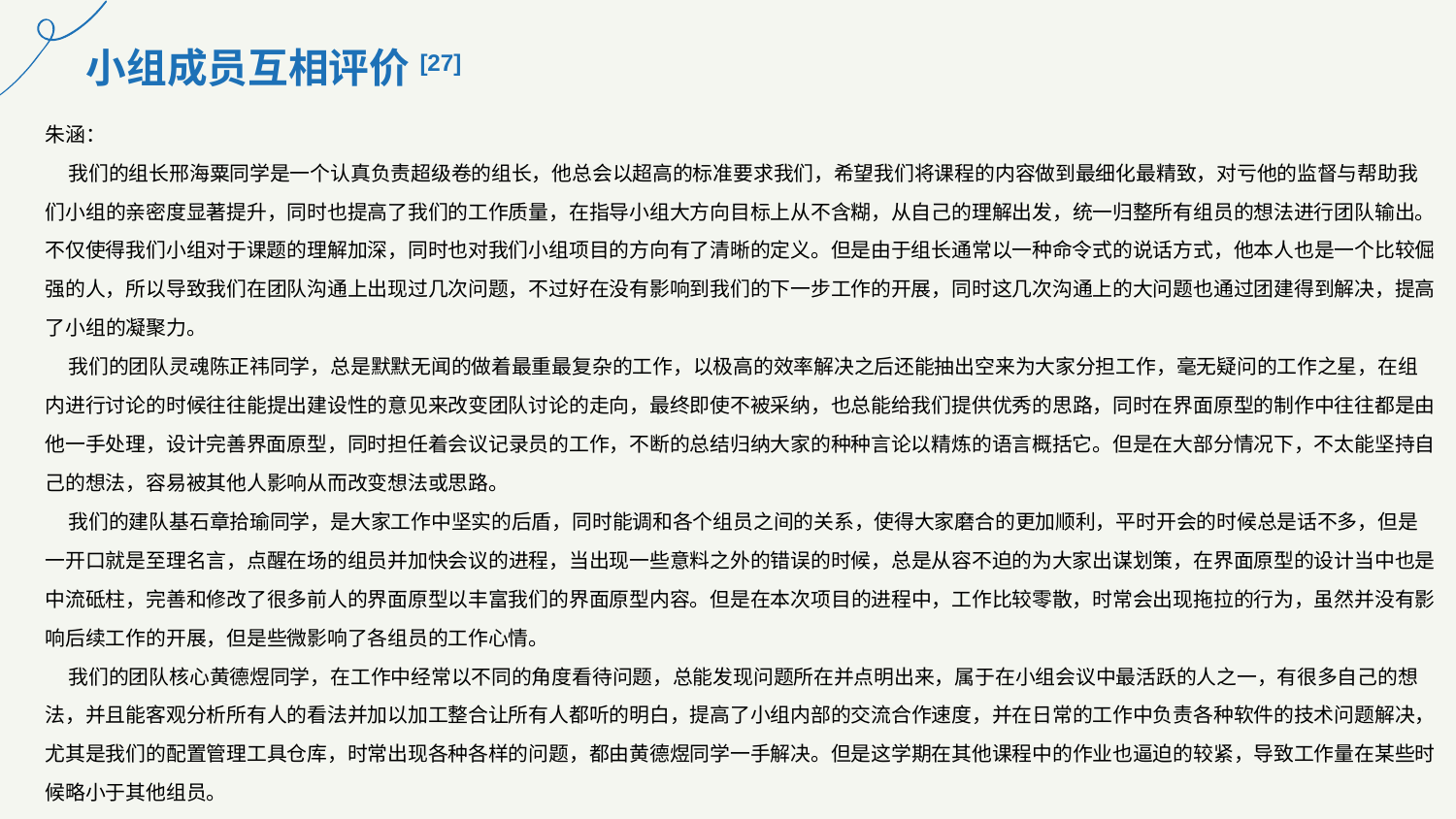

小组成员互相评价[27]
朱涵：
    我们的组长邢海粟同学是一个认真负责超级卷的组长，他总会以超高的标准要求我们，希望我们将课程的内容做到最细化最精致，对亏他的监督与帮助我们小组的亲密度显著提升，同时也提高了我们的工作质量，在指导小组大方向目标上从不含糊，从自己的理解出发，统一归整所有组员的想法进行团队输出。不仅使得我们小组对于课题的理解加深，同时也对我们小组项目的方向有了清晰的定义。但是由于组长通常以一种命令式的说话方式，他本人也是一个比较倔强的人，所以导致我们在团队沟通上出现过几次问题，不过好在没有影响到我们的下一步工作的开展，同时这几次沟通上的大问题也通过团建得到解决，提高了小组的凝聚力。
    我们的团队灵魂陈正祎同学，总是默默无闻的做着最重最复杂的工作，以极高的效率解决之后还能抽出空来为大家分担工作，毫无疑问的工作之星，在组内进行讨论的时候往往能提出建设性的意见来改变团队讨论的走向，最终即使不被采纳，也总能给我们提供优秀的思路，同时在界面原型的制作中往往都是由他一手处理，设计完善界面原型，同时担任着会议记录员的工作，不断的总结归纳大家的种种言论以精炼的语言概括它。但是在大部分情况下，不太能坚持自己的想法，容易被其他人影响从而改变想法或思路。
    我们的建队基石章拾瑜同学，是大家工作中坚实的后盾，同时能调和各个组员之间的关系，使得大家磨合的更加顺利，平时开会的时候总是话不多，但是一开口就是至理名言，点醒在场的组员并加快会议的进程，当出现一些意料之外的错误的时候，总是从容不迫的为大家出谋划策，在界面原型的设计当中也是中流砥柱，完善和修改了很多前人的界面原型以丰富我们的界面原型内容。但是在本次项目的进程中，工作比较零散，时常会出现拖拉的行为，虽然并没有影响后续工作的开展，但是些微影响了各组员的工作心情。
    我们的团队核心黄德煜同学，在工作中经常以不同的角度看待问题，总能发现问题所在并点明出来，属于在小组会议中最活跃的人之一，有很多自己的想法，并且能客观分析所有人的看法并加以加工整合让所有人都听的明白，提高了小组内部的交流合作速度，并在日常的工作中负责各种软件的技术问题解决，尤其是我们的配置管理工具仓库，时常出现各种各样的问题，都由黄德煜同学一手解决。但是这学期在其他课程中的作业也逼迫的较紧，导致工作量在某些时候略小于其他组员。